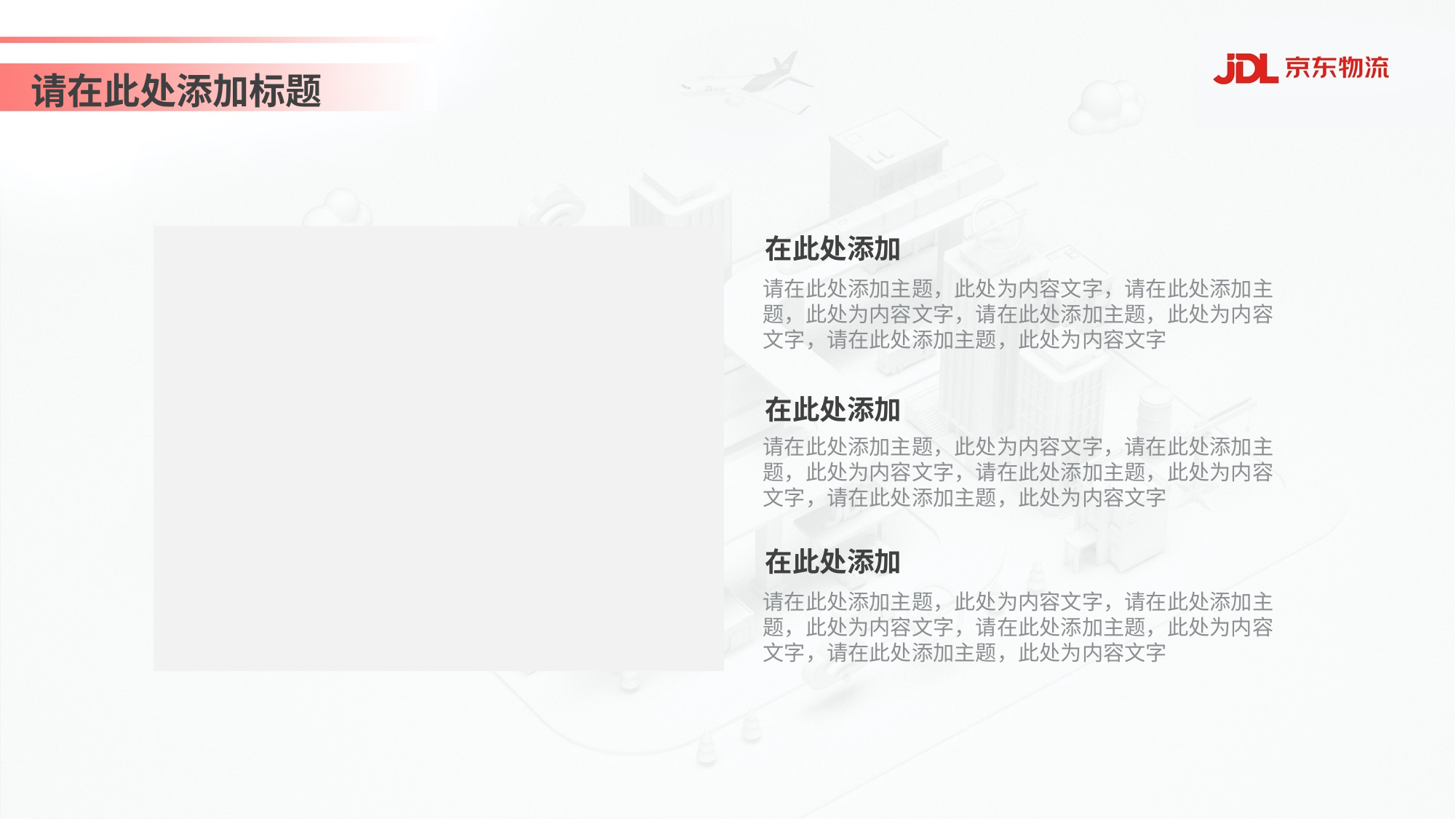

请在此处添加标题

在此处添加
请在此处添加主题，此处为内容文字，请在此处添加主题，此处为内容文字，请在此处添加主题，此处为内容文字，请在此处添加主题，此处为内容文字
在此处添加
请在此处添加主题，此处为内容文字，请在此处添加主题，此处为内容文字，请在此处添加主题，此处为内容文字，请在此处添加主题，此处为内容文字
在此处添加
请在此处添加主题，此处为内容文字，请在此处添加主题，此处为内容文字，请在此处添加主题，此处为内容文字，请在此处添加主题，此处为内容文字